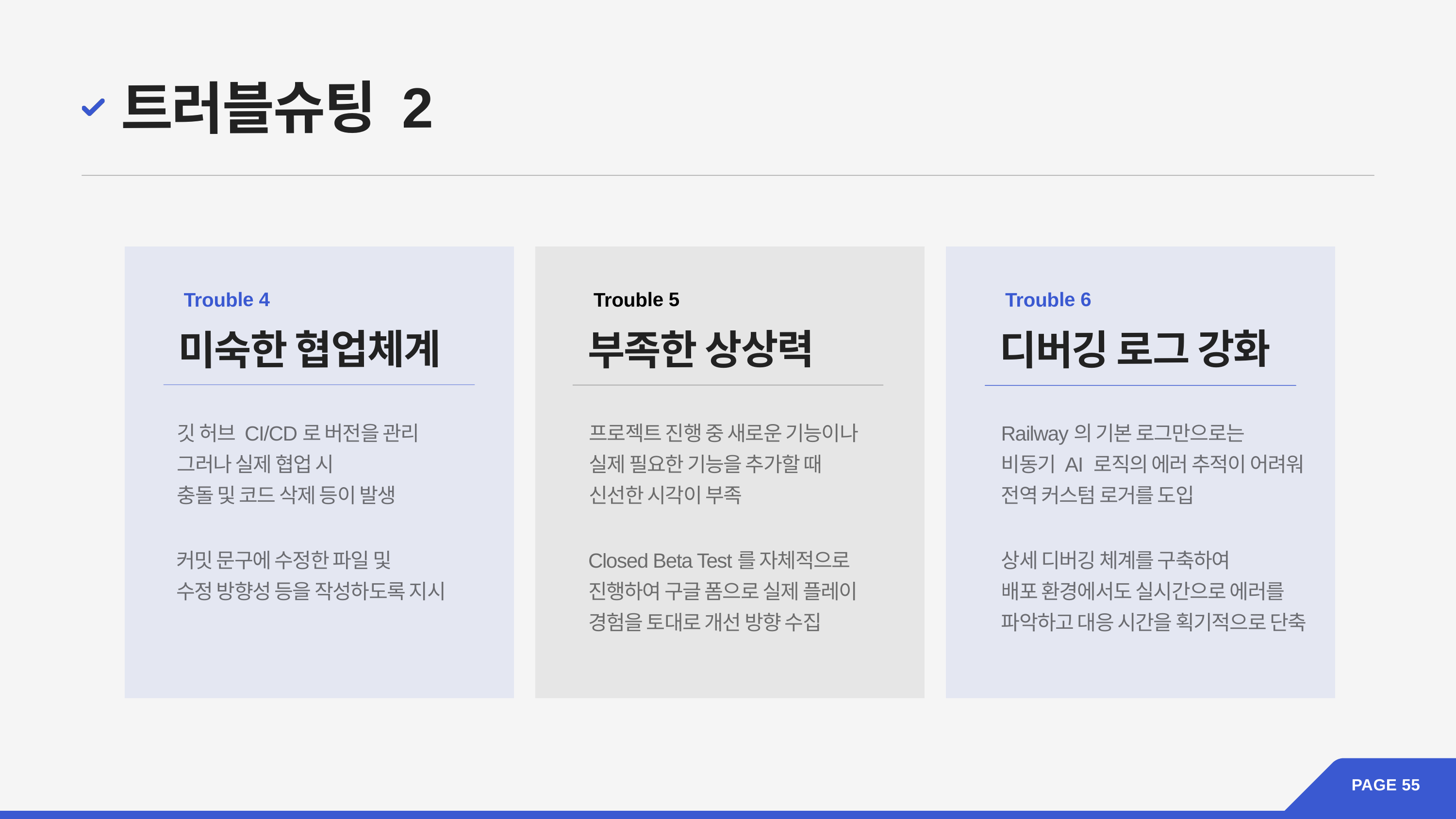

트러블슈팅 2

Trouble 4
Trouble 5
Trouble 6
미숙한 협업체계
부족한 상상력
디버깅 로그 강화

깃 허브 CI/CD로 버전을 관리
그러나 실제 협업 시
충돌 및 코드 삭제 등이 발생
프로젝트 진행 중 새로운 기능이나 실제 필요한 기능을 추가할 때
신선한 시각이 부족
Railway의 기본 로그만으로는
비동기 AI 로직의 에러 추적이 어려워
전역 커스텀 로거를 도입
커밋 문구에 수정한 파일 및
수정 방향성 등을 작성하도록 지시
Closed Beta Test를 자체적으로 진행하여 구글 폼으로 실제 플레이 경험을 토대로 개선 방향 수집
상세 디버깅 체계를 구축하여
배포 환경에서도 실시간으로 에러를
파악하고 대응 시간을 획기적으로 단축

PAGE 55